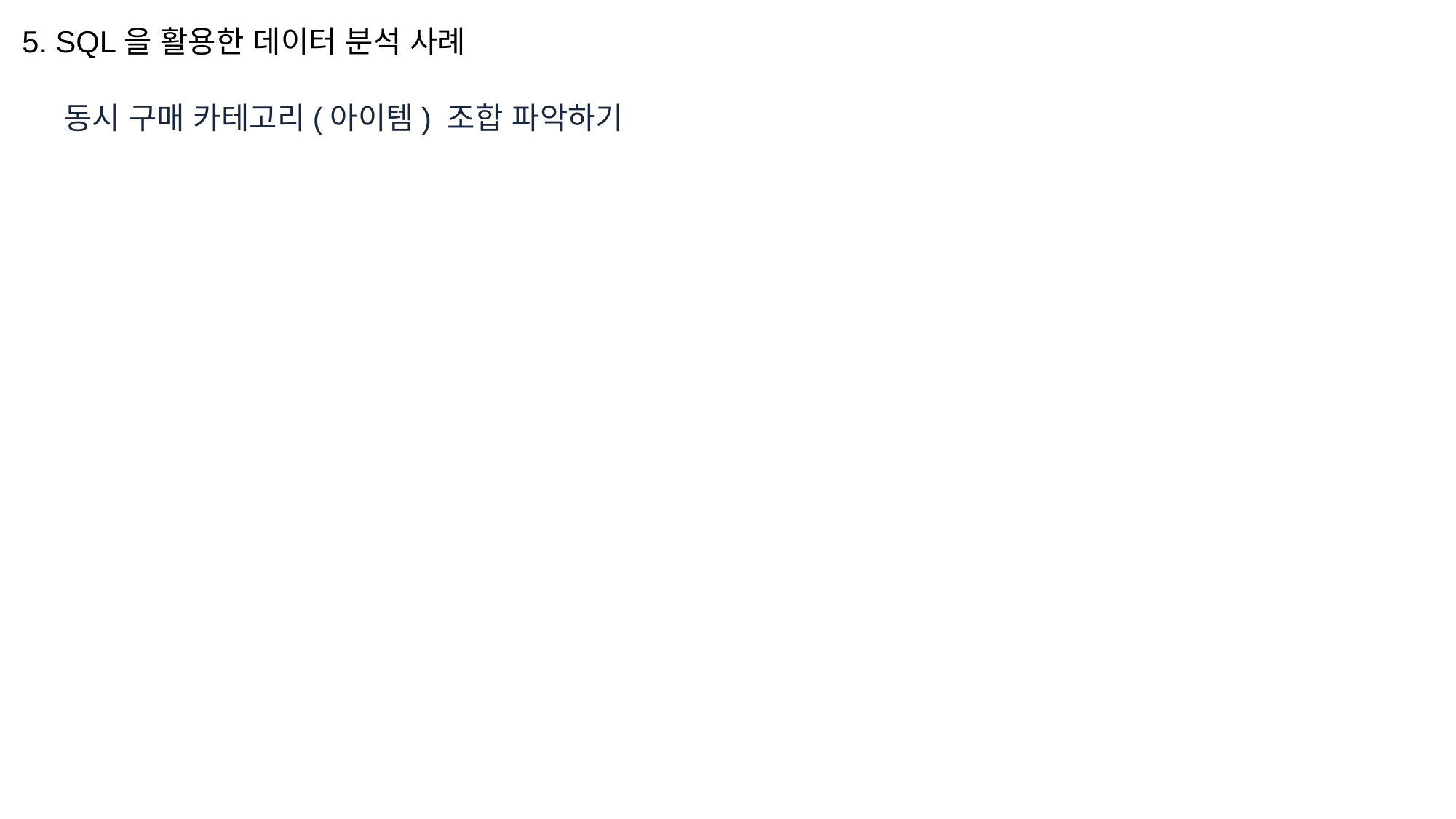

5. SQL을 활용한 데이터 분석 사례
동시 구매 카테고리(아이템) 조합 파악하기